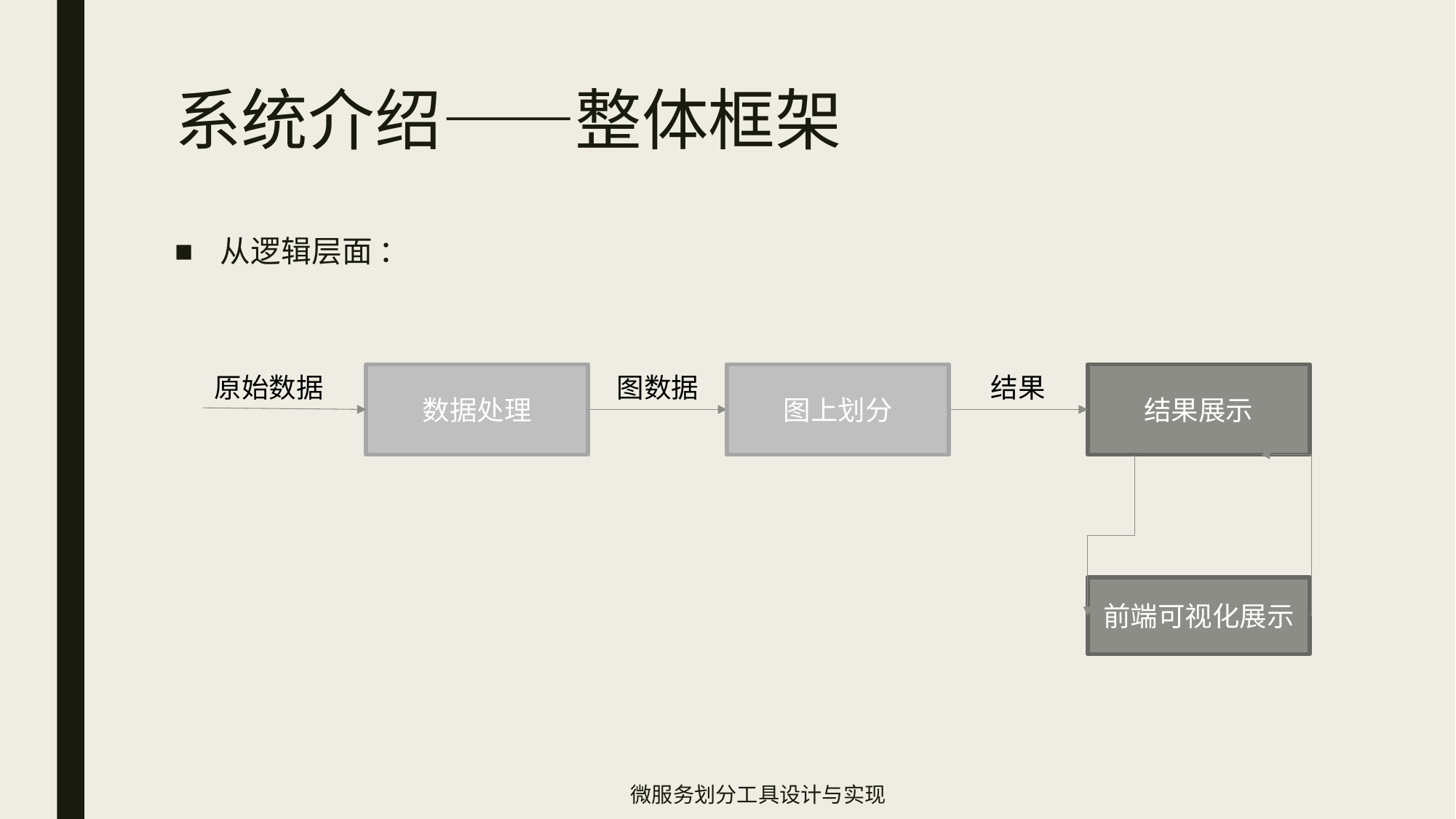

# 系统介绍——整体框架
从逻辑层面 ：
数据处理
图上划分
结果展示
原始数据
图数据
结果
前端可视化展示
微服务划分工具设计与实现